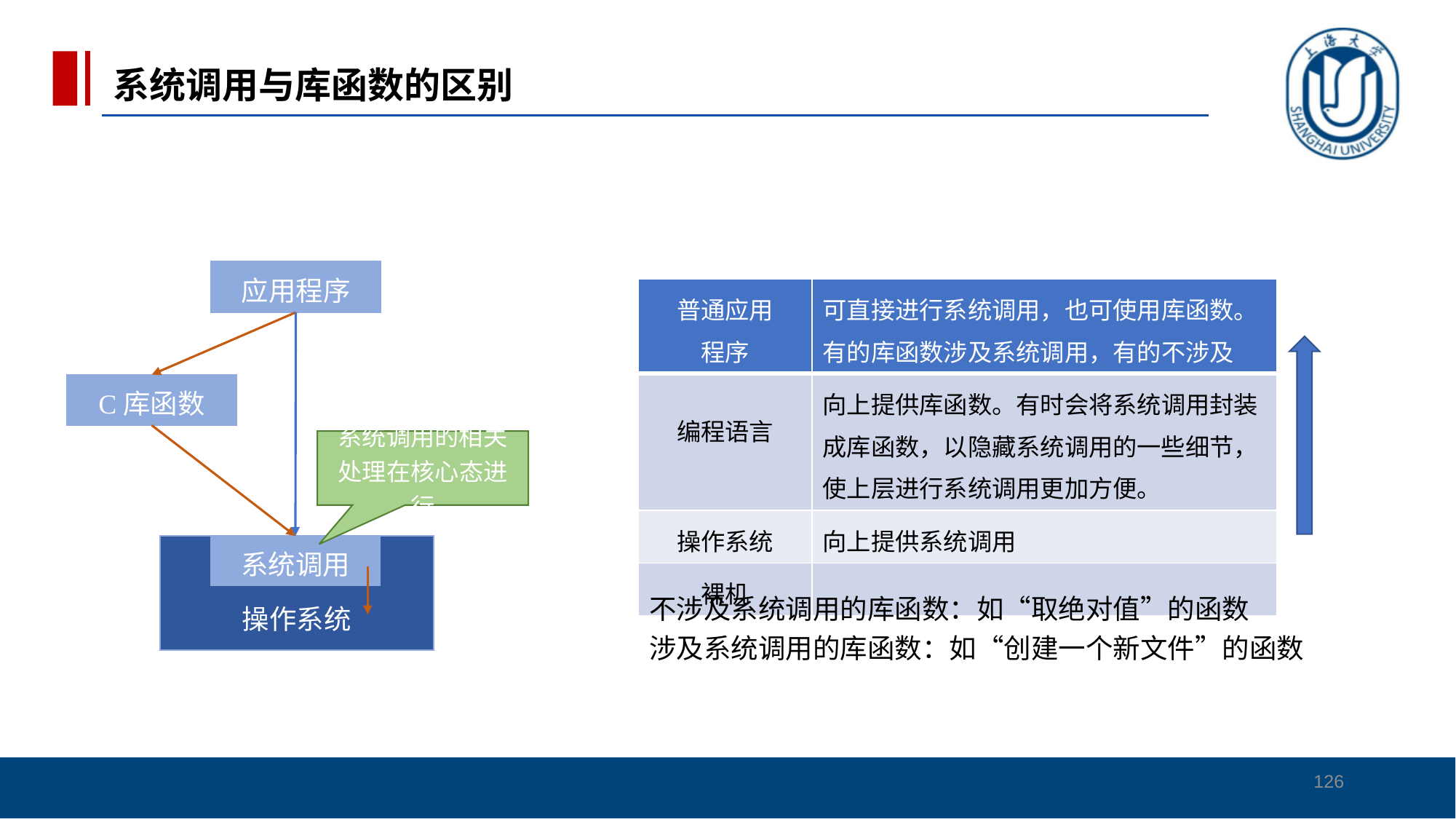

系统调用与库函数的区别
应用程序
系统调用的相关处理在核心态进行
C库函数
系统调用

操作系统
| 普通应用 程序 | 可直接进行系统调用，也可使用库函数。有的库函数涉及系统调用，有的不涉及 |
| --- | --- |
| 编程语言 | 向上提供库函数。有时会将系统调用封装成库函数，以隐藏系统调用的一些细节，使上层进行系统调用更加方便。 |
| 操作系统 | 向上提供系统调用 |
| 裸机 |  |

不涉及系统调用的库函数：如“取绝对值”的函数
涉及系统调用的库函数：如“创建一个新文件”的函数
126